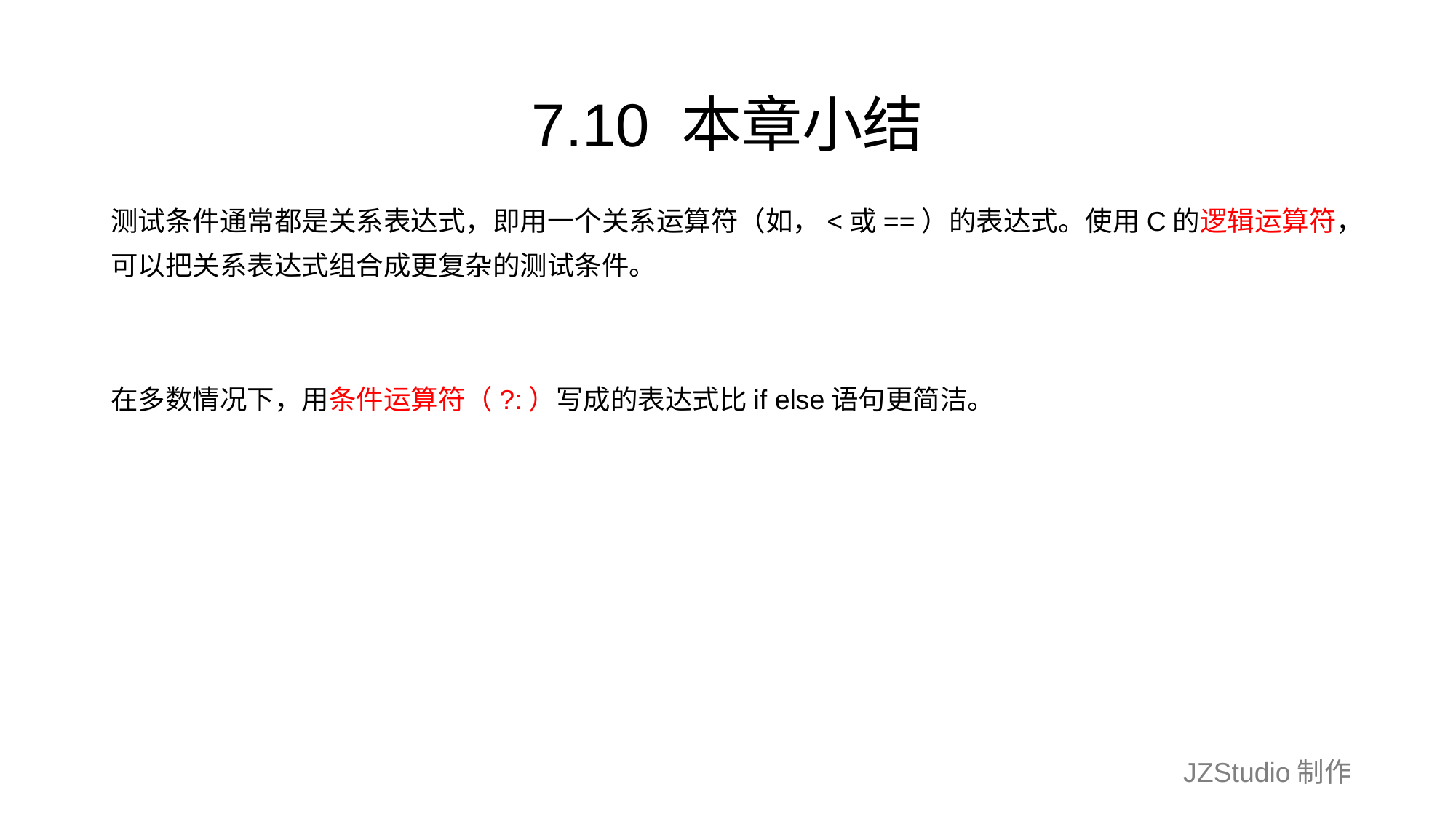

# 7.10 本章小结
测试条件通常都是关系表达式，即用一个关系运算符（如，<或==）的表达式。使用C的逻辑运算符，
可以把关系表达式组合成更复杂的测试条件。

在多数情况下，用条件运算符（?:）写成的表达式比if else语句更简洁。